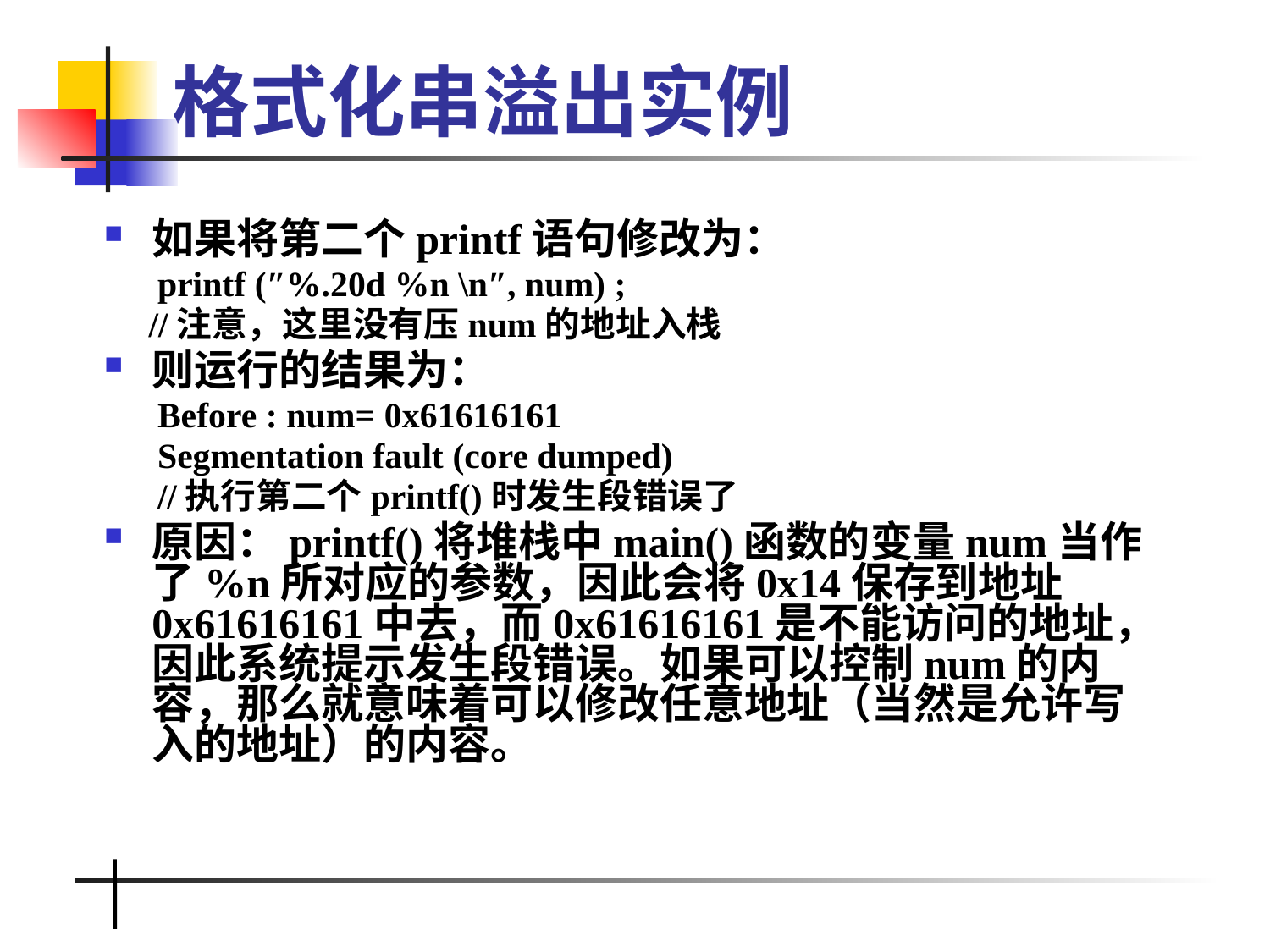

# 格式化串溢出实例
如果将第二个printf语句修改为：
      printf (″%.20d %n \n″, num) ;
     //注意，这里没有压num的地址入栈
则运行的结果为：
      Before : num= 0x61616161
      Segmentation fault (core dumped)
      //执行第二个printf()时发生段错误了
原因：printf()将堆栈中main()函数的变量num当作了%n所对应的参数，因此会将0x14保存到地址0x61616161中去，而0x61616161是不能访问的地址，因此系统提示发生段错误。如果可以控制num的内容，那么就意味着可以修改任意地址（当然是允许写入的地址）的内容。